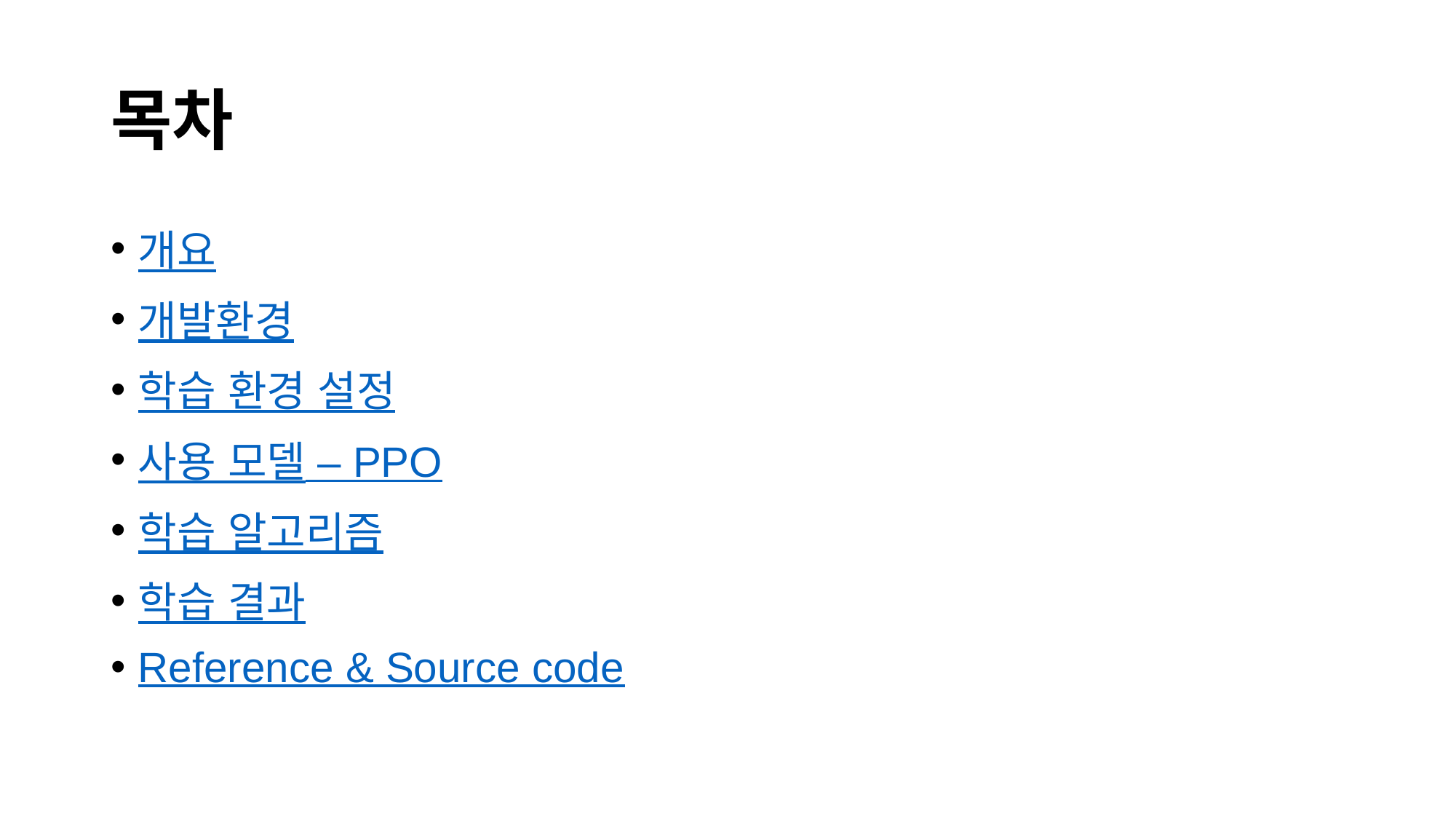

# 목차
개요
개발환경
학습 환경 설정
사용 모델 – PPO
학습 알고리즘
학습 결과
Reference & Source code